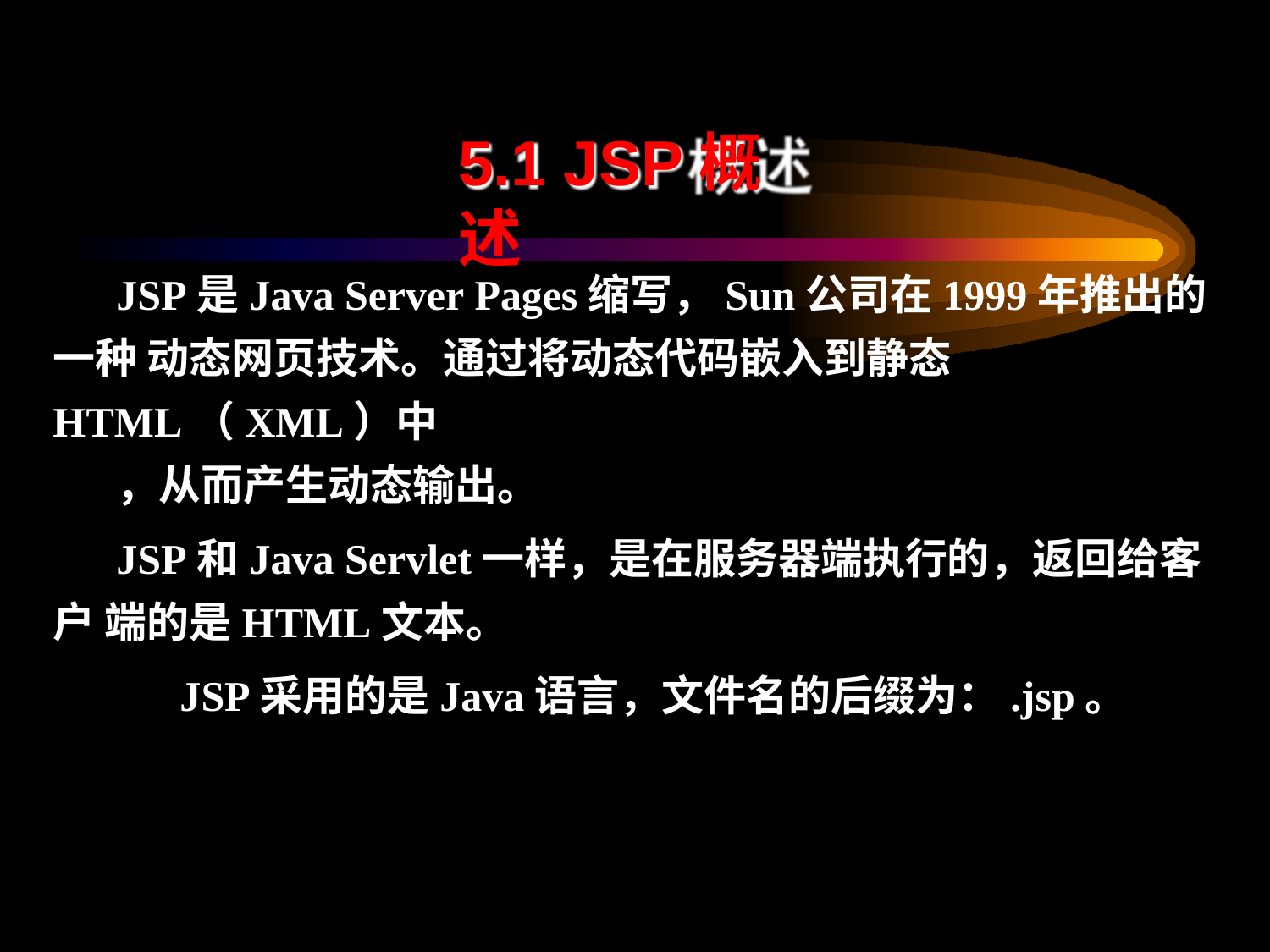

# 5.1 JSP概述

JSP是Java Server Pages缩写，Sun公司在1999年推出的一种 动态网页技术。通过将动态代码嵌入到静态HTML（XML）中
，从而产生动态输出。
JSP和Java Servlet一样，是在服务器端执行的，返回给客户 端的是HTML文本。
JSP采用的是Java语言，文件名的后缀为：.jsp。